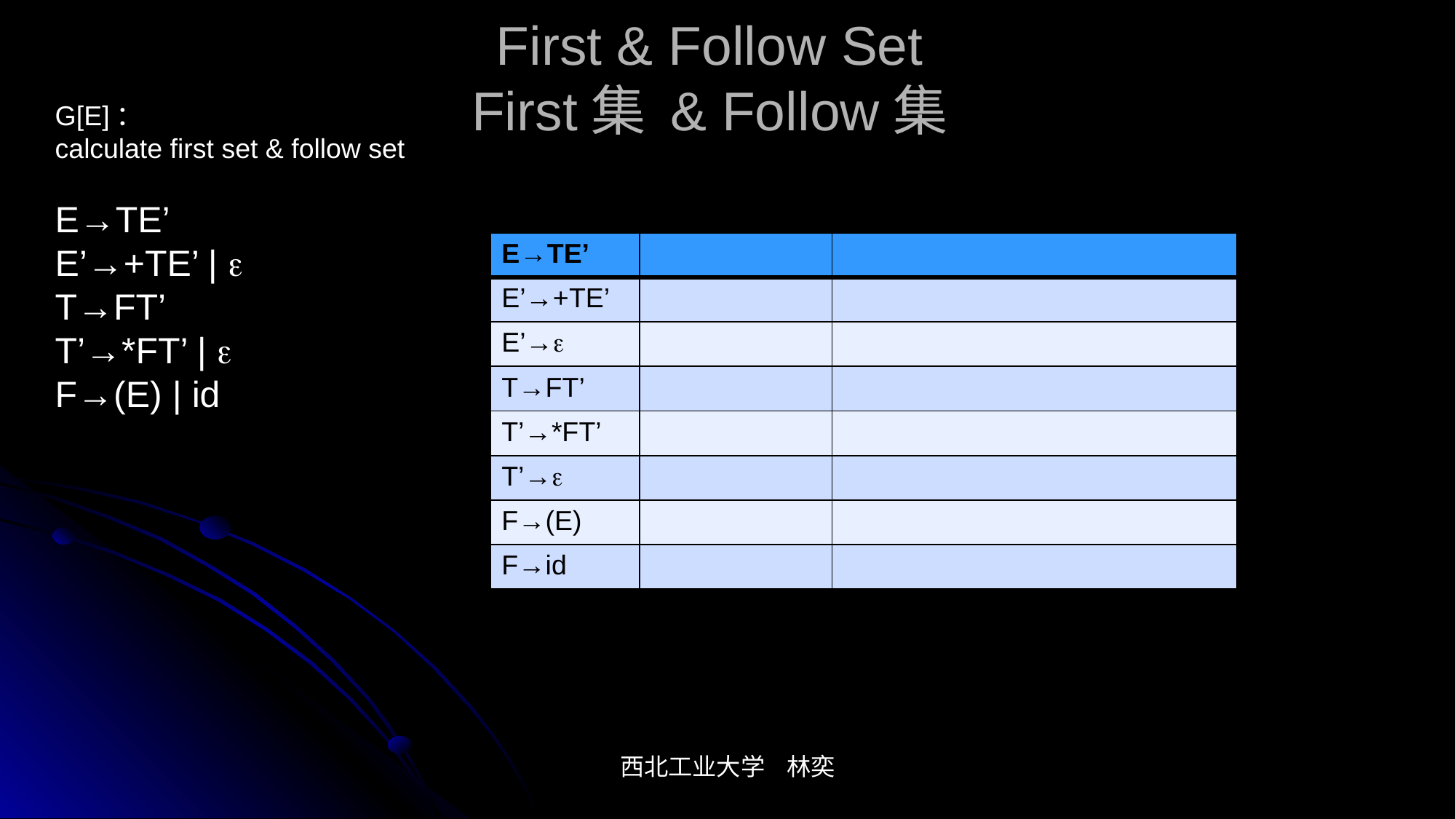

# First & Follow Set First集 & Follow集
G[E]：
calculate first set & follow set

E→TE’
E’→+TE’ | ε
T→FT’
T’→*FT’ | ε
F→(E) | id
| E→TE’ |  |  |
| --- | --- | --- |
| E’→+TE’ |  |  |
| E’→ε |  |  |
| T→FT’ |  |  |
| T’→\*FT’ |  |  |
| T’→ε |  |  |
| F→(E) |  |  |
| F→id |  |  |
西北工业大学    林奕
57